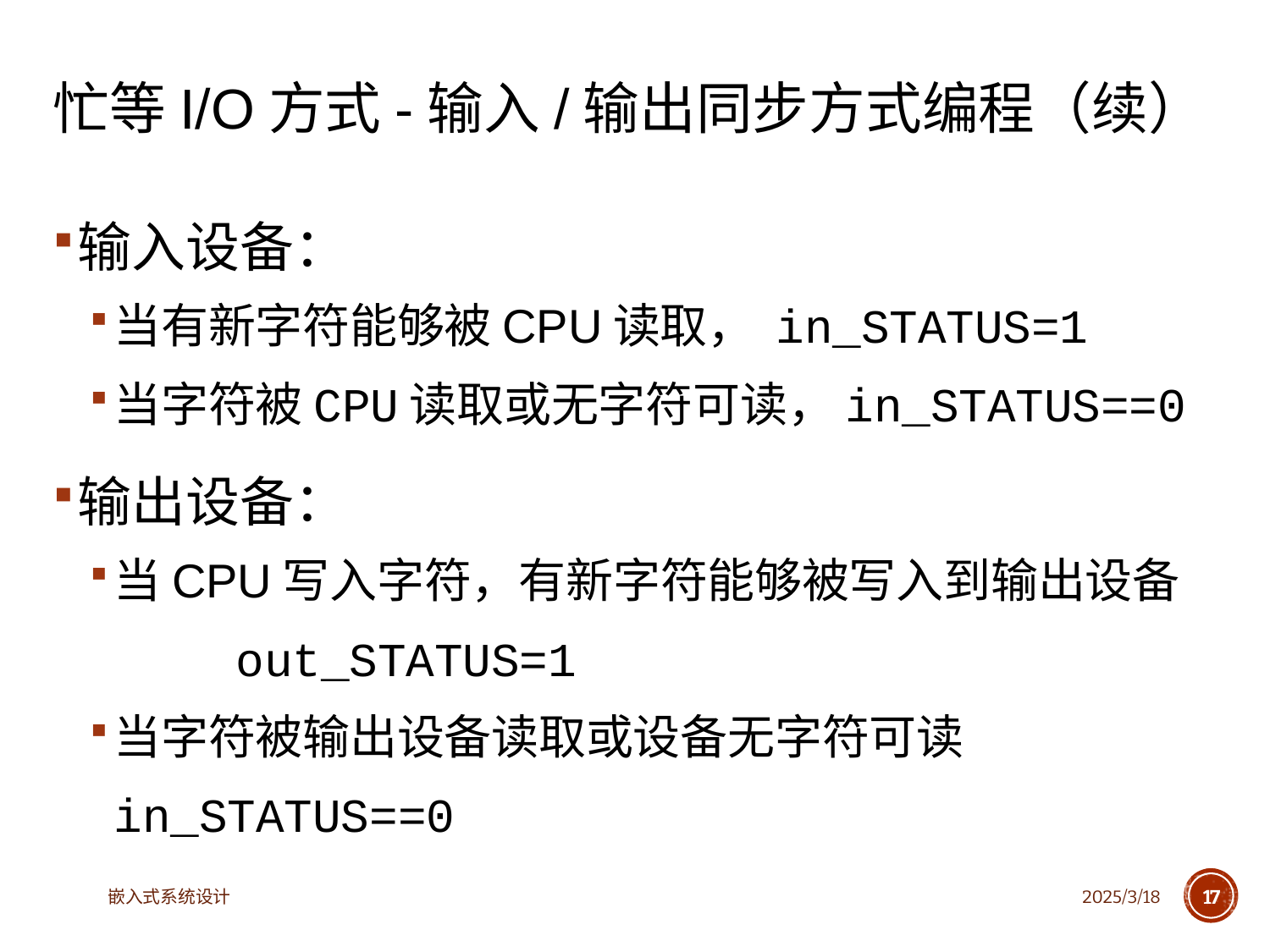

# 忙等I/O方式-输入/输出同步方式编程（续）
输入设备：
当有新字符能够被CPU读取， in_STATUS=1
当字符被CPU读取或无字符可读，in_STATUS==0
输出设备：
当CPU写入字符，有新字符能够被写入到输出设备
 	out_STATUS=1
当字符被输出设备读取或设备无字符可读
	in_STATUS==0

嵌入式系统设计
2025/3/18
17